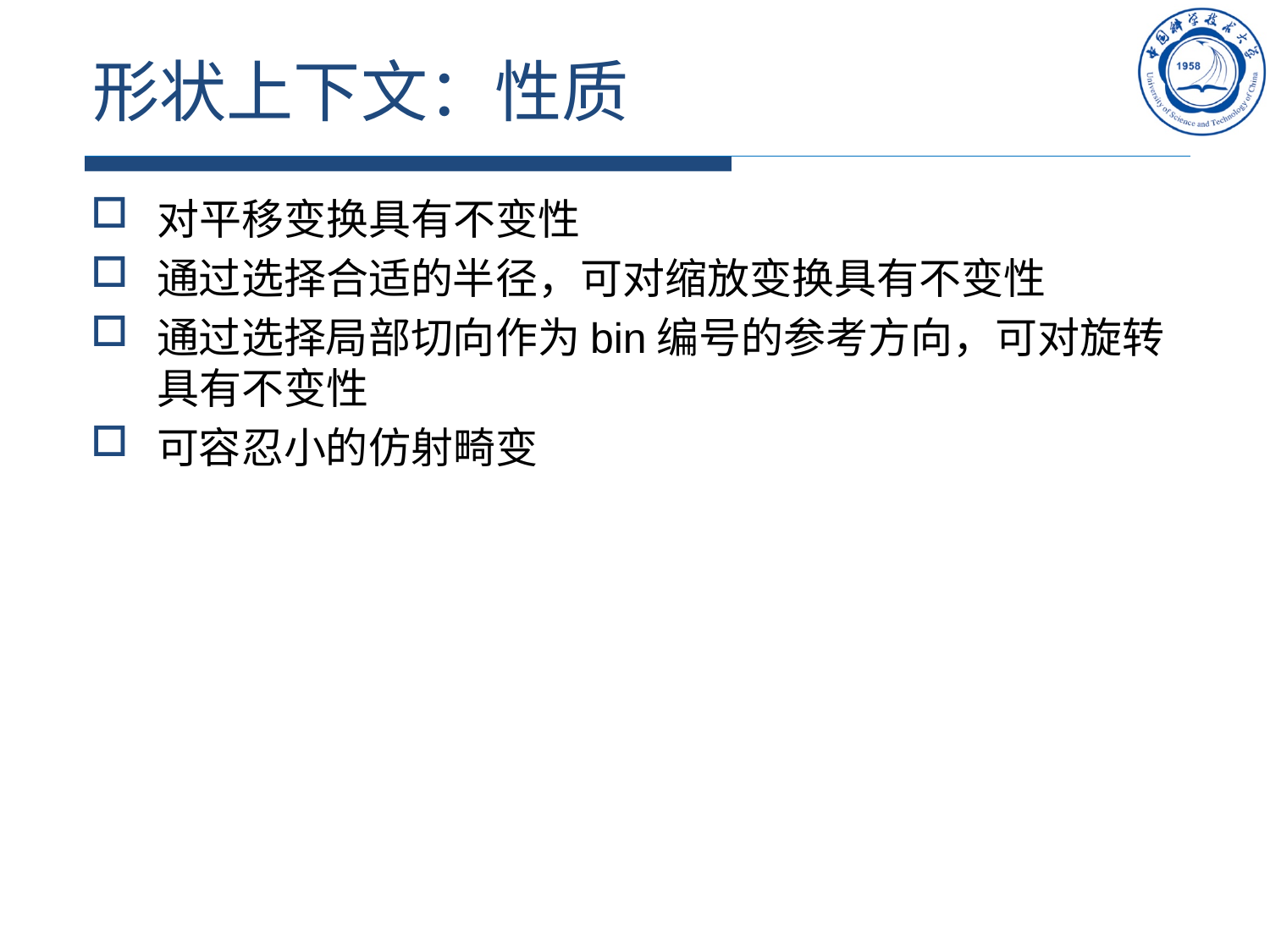

# 形状上下文：性质
对平移变换具有不变性
通过选择合适的半径，可对缩放变换具有不变性
通过选择局部切向作为bin编号的参考方向，可对旋转具有不变性
可容忍小的仿射畸变